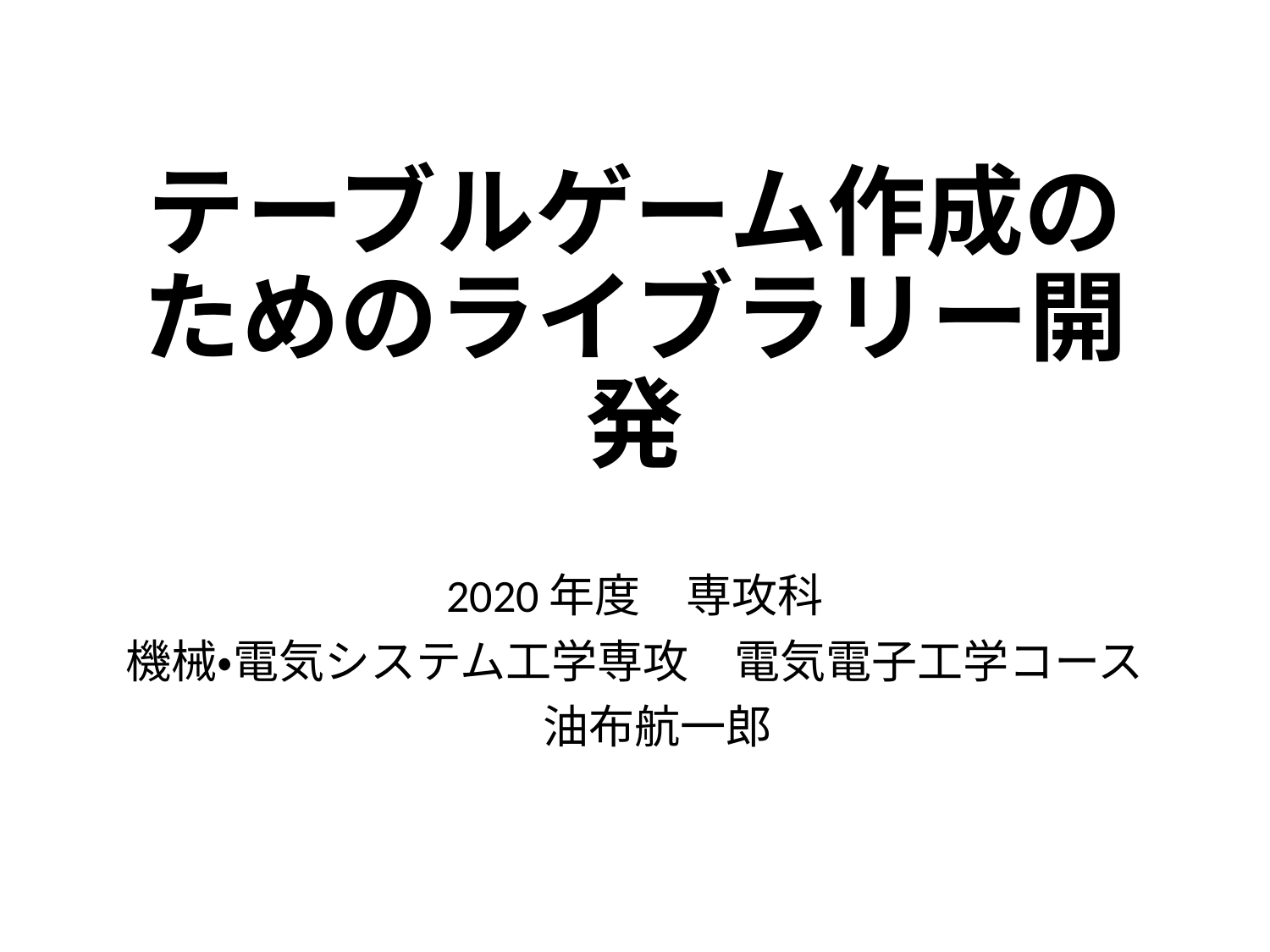

# テーブルゲーム作成の ためのライブラリー開発
2020年度　専攻科
　機械・電気システム工学専攻　電気電子工学コース
　油布航一郎